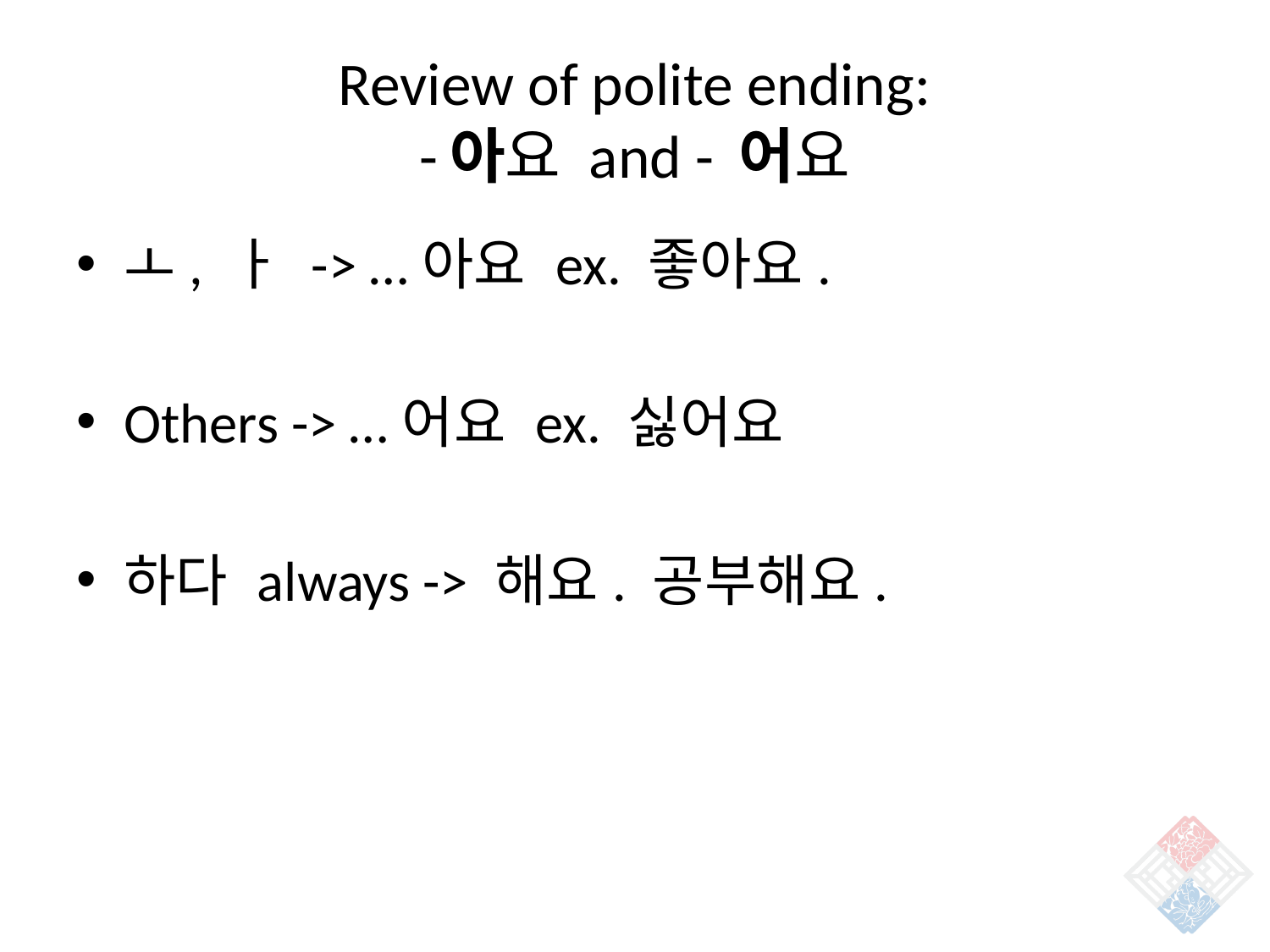

# Review of polite ending: -아요 and - 어요
ㅗ, ㅏ -> …아요 ex. 좋아요.

Others -> …어요 ex. 싫어요

하다 always -> 해요. 공부해요.